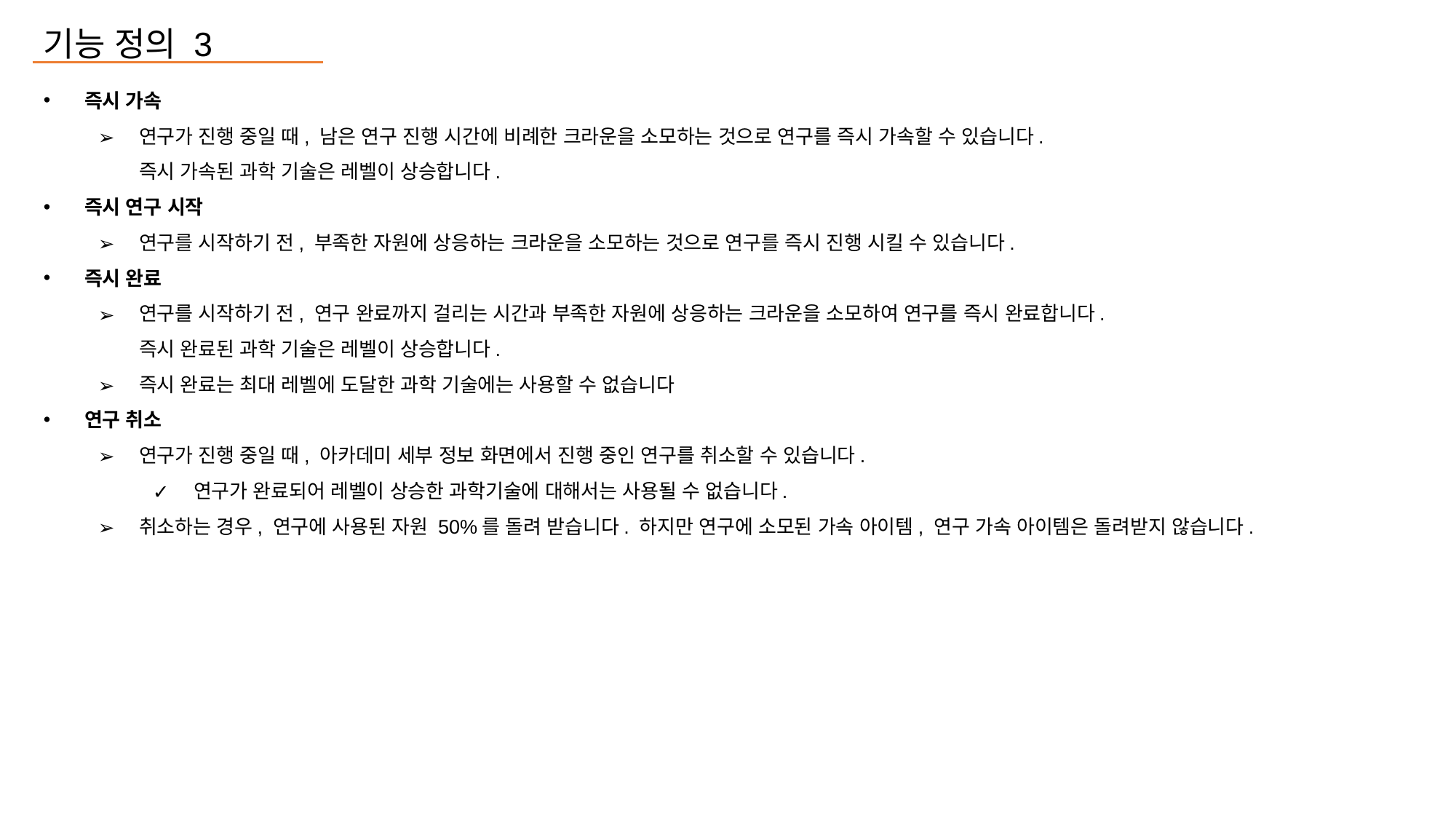

기능 정의 3
즉시 가속
연구가 진행 중일 때, 남은 연구 진행 시간에 비례한 크라운을 소모하는 것으로 연구를 즉시 가속할 수 있습니다.
즉시 가속된 과학 기술은 레벨이 상승합니다.
즉시 연구 시작
연구를 시작하기 전, 부족한 자원에 상응하는 크라운을 소모하는 것으로 연구를 즉시 진행 시킬 수 있습니다.
즉시 완료
연구를 시작하기 전, 연구 완료까지 걸리는 시간과 부족한 자원에 상응하는 크라운을 소모하여 연구를 즉시 완료합니다.
즉시 완료된 과학 기술은 레벨이 상승합니다.
즉시 완료는 최대 레벨에 도달한 과학 기술에는 사용할 수 없습니다
연구 취소
연구가 진행 중일 때, 아카데미 세부 정보 화면에서 진행 중인 연구를 취소할 수 있습니다.
연구가 완료되어 레벨이 상승한 과학기술에 대해서는 사용될 수 없습니다.
취소하는 경우, 연구에 사용된 자원 50%를 돌려 받습니다. 하지만 연구에 소모된 가속 아이템, 연구 가속 아이템은 돌려받지 않습니다.